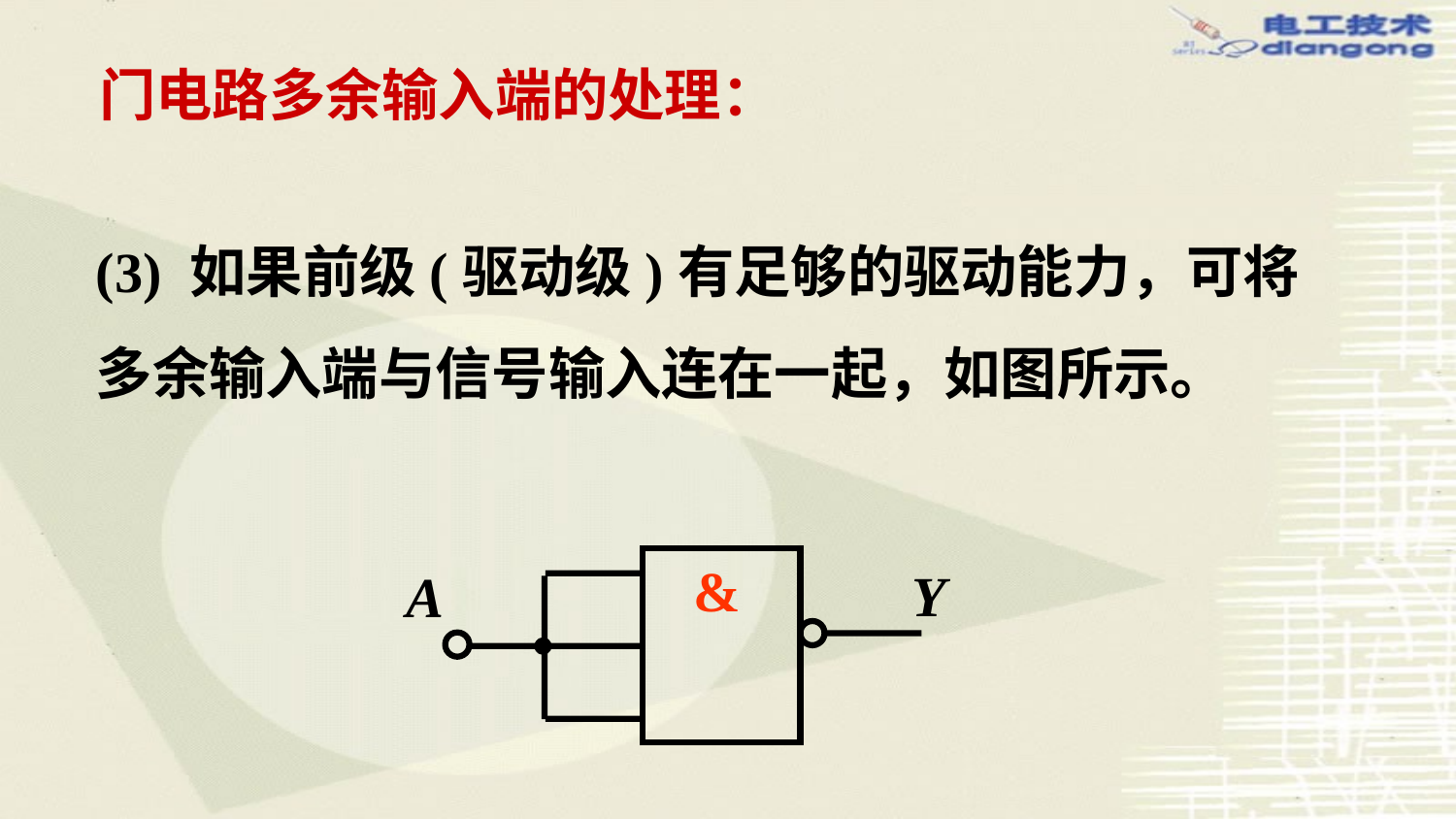

门电路多余输入端的处理：
(3) 如果前级(驱动级)有足够的驱动能力，可将多余输入端与信号输入连在一起，如图所示。

&
Y
A